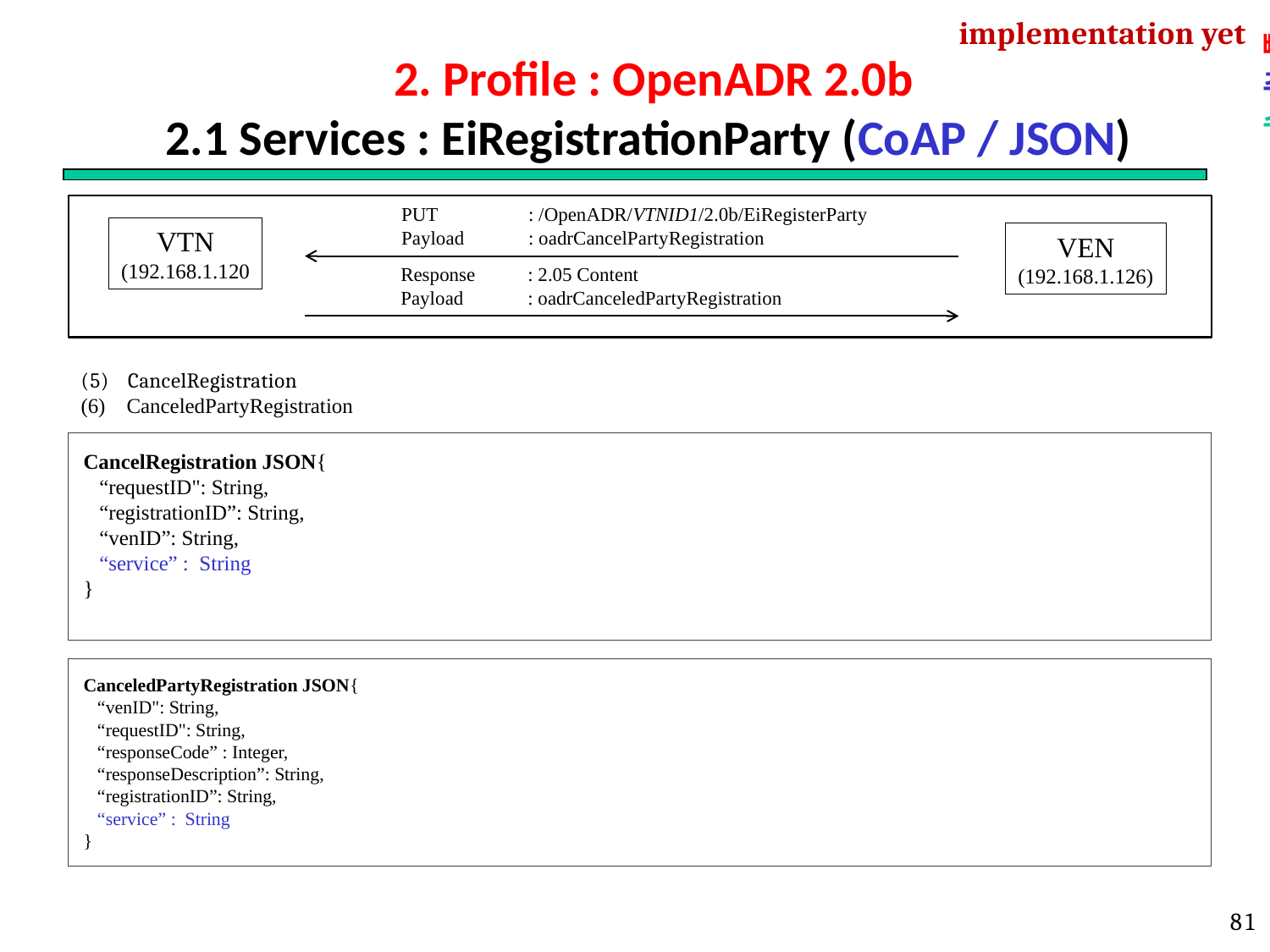

implementation yet
빼야할 것
추가할 것
수정 필요
# 2. Profile : OpenADR 2.0b 2.1 Services : EiRegistrationParty (CoAP / JSON)

VTN
(192.168.1.120
VEN
(192.168.1.126)
PUT	: /OpenADR/VTNID1/2.0b/EiRegisterParty
Payload 	: oadrCancelPartyRegistration
Response	: 2.05 Content
Payload	: oadrCanceledPartyRegistration
(5)    CancelRegistration
(6)    CanceledPartyRegistration
CancelRegistration JSON{
   “requestID": String,
   “registrationID”: String,
   “venID”: String,
   “service” :  String
}

CanceledPartyRegistration JSON{
   “venID": String,
   “requestID": String,
   “responseCode” : Integer,
   “responseDescription”: String,
   “registrationID”: String,
   “service” :  String
}
81